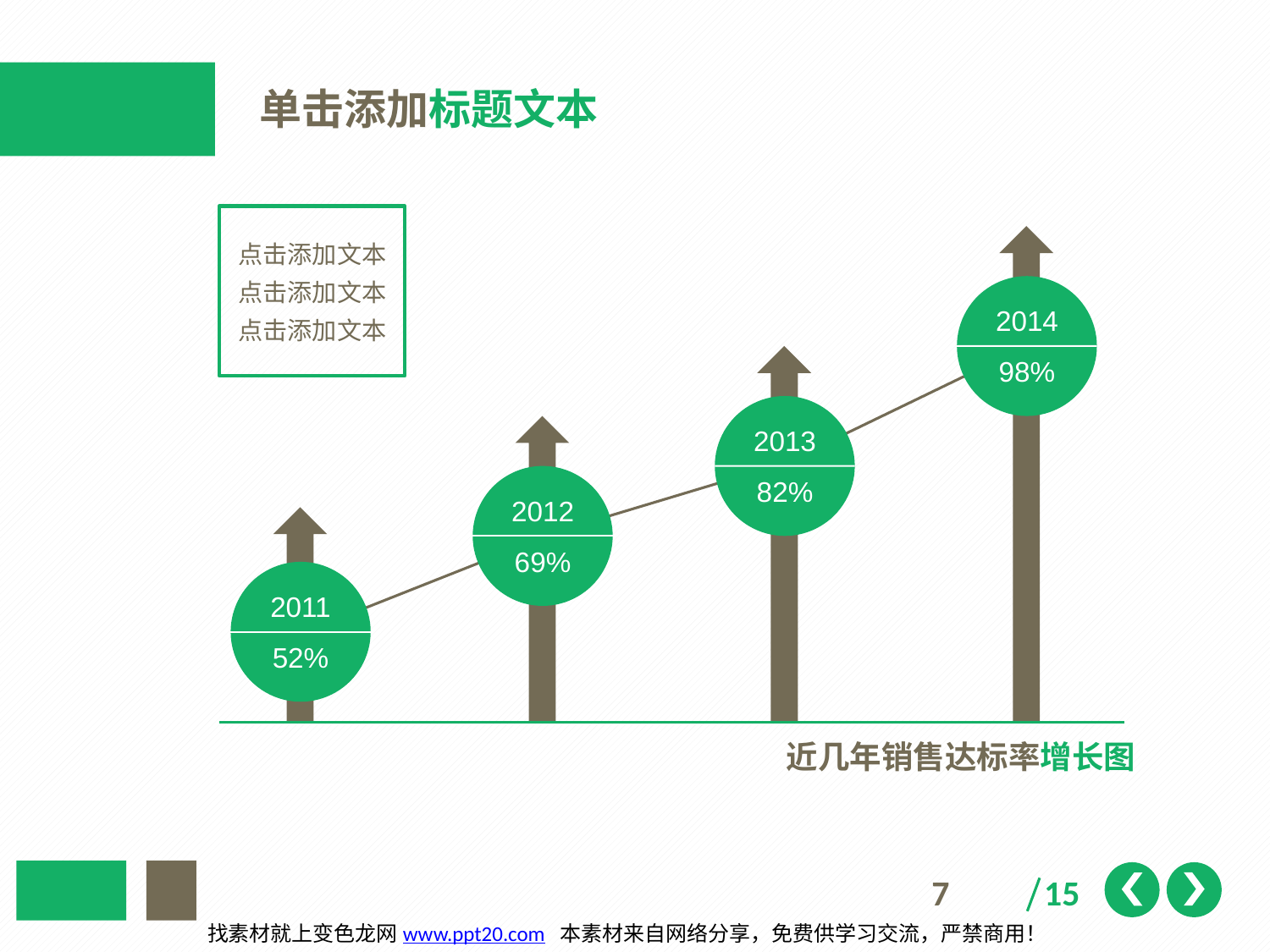

单击添加标题文本

点击添加文本
点击添加文本
点击添加文本

2014
98%

2013
82%

2012
69%

2011
52%
近几年销售达标率增长图